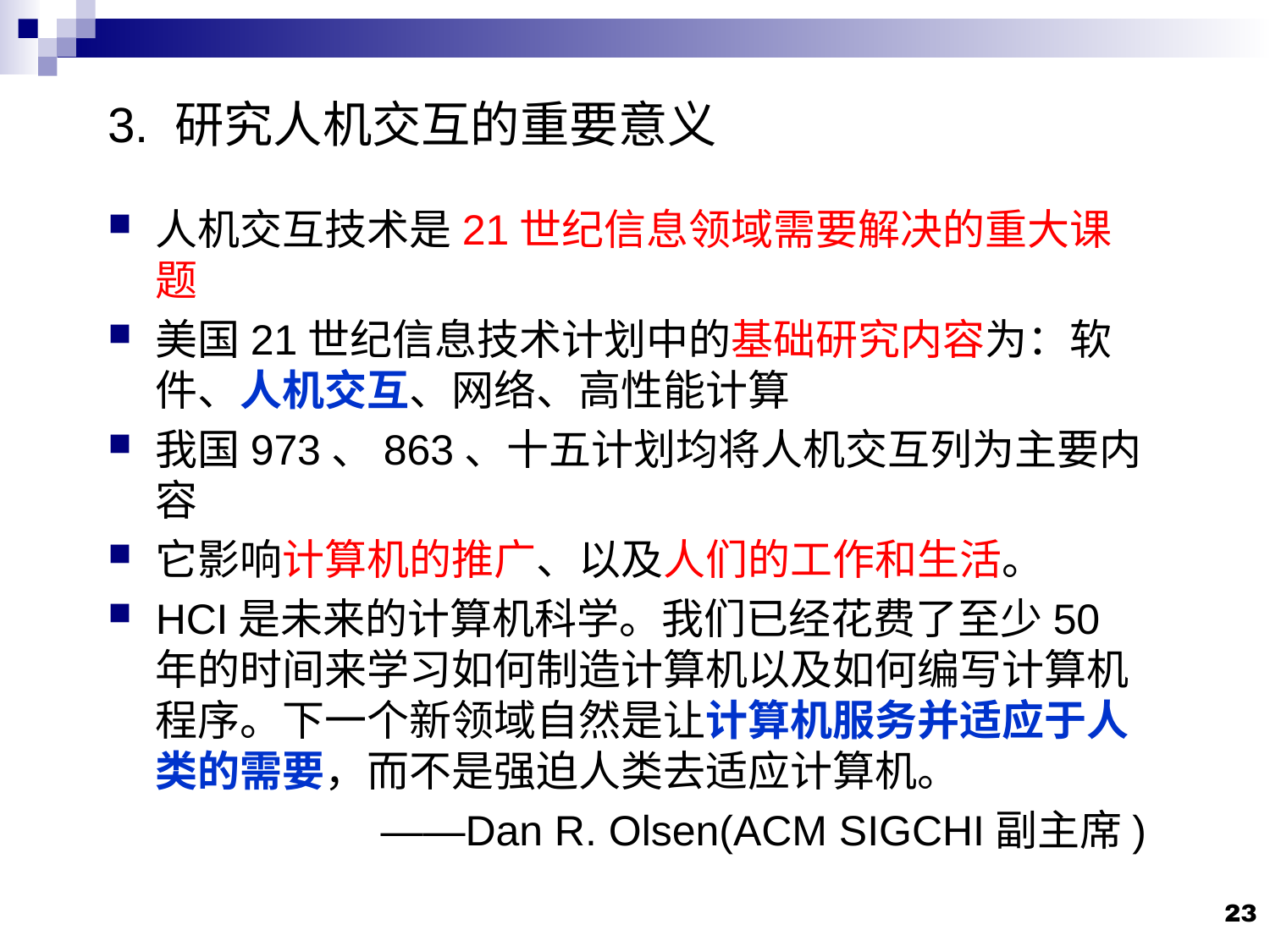

# 3. 研究人机交互的重要意义
人机交互技术是21世纪信息领域需要解决的重大课题
美国21世纪信息技术计划中的基础研究内容为：软件、人机交互、网络、高性能计算
我国973、863、十五计划均将人机交互列为主要内容
它影响计算机的推广、以及人们的工作和生活。
HCI是未来的计算机科学。我们已经花费了至少50年的时间来学习如何制造计算机以及如何编写计算机程序。下一个新领域自然是让计算机服务并适应于人类的需要，而不是强迫人类去适应计算机。
                       ——Dan R. Olsen(ACM SIGCHI副主席)
23